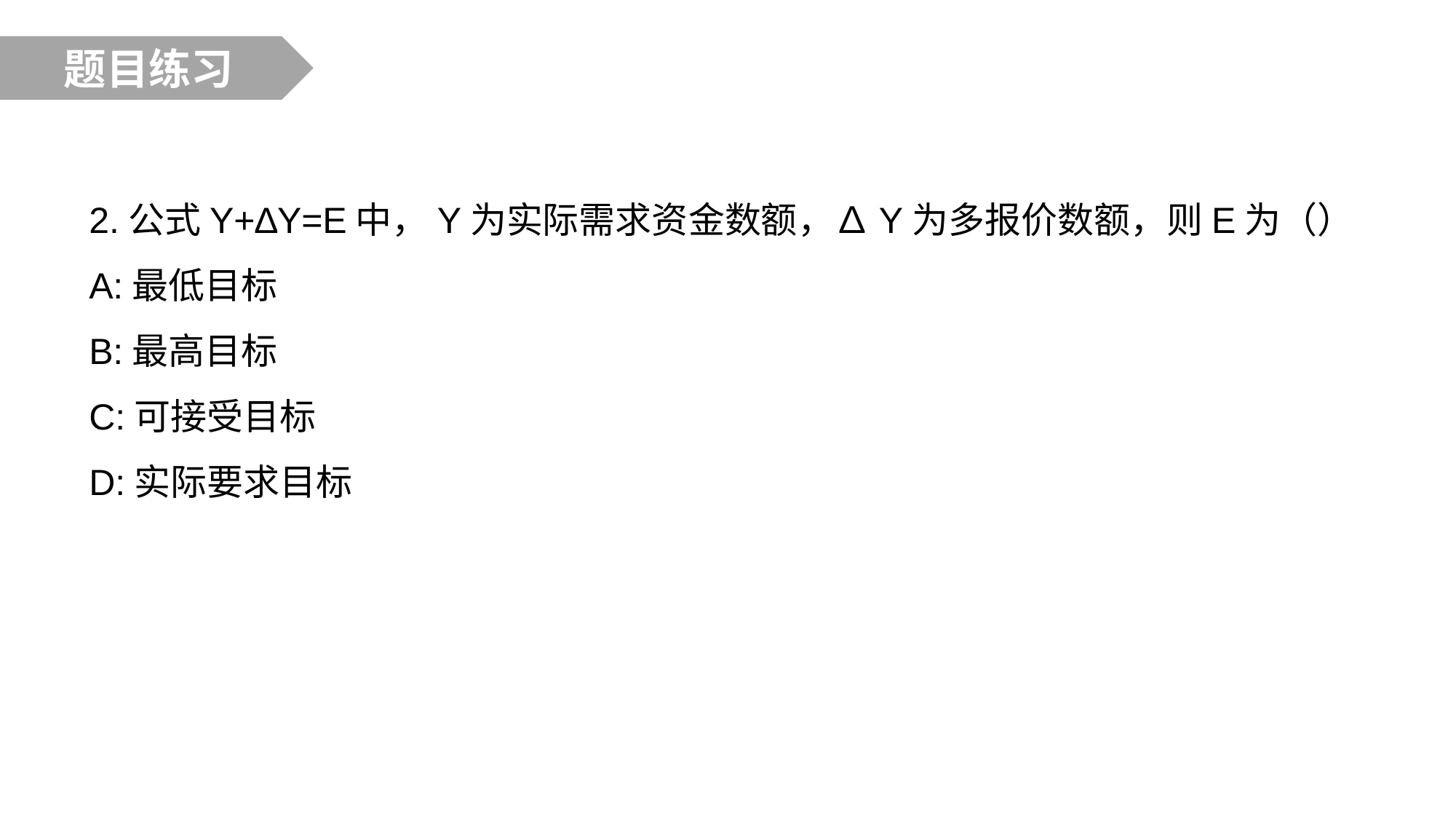

题目练习
2.公式Y+∆Y=E中，Y为实际需求资金数额，∆Y为多报价数额，则E为（）
A:最低目标
B:最高目标
C:可接受目标
D:实际要求目标